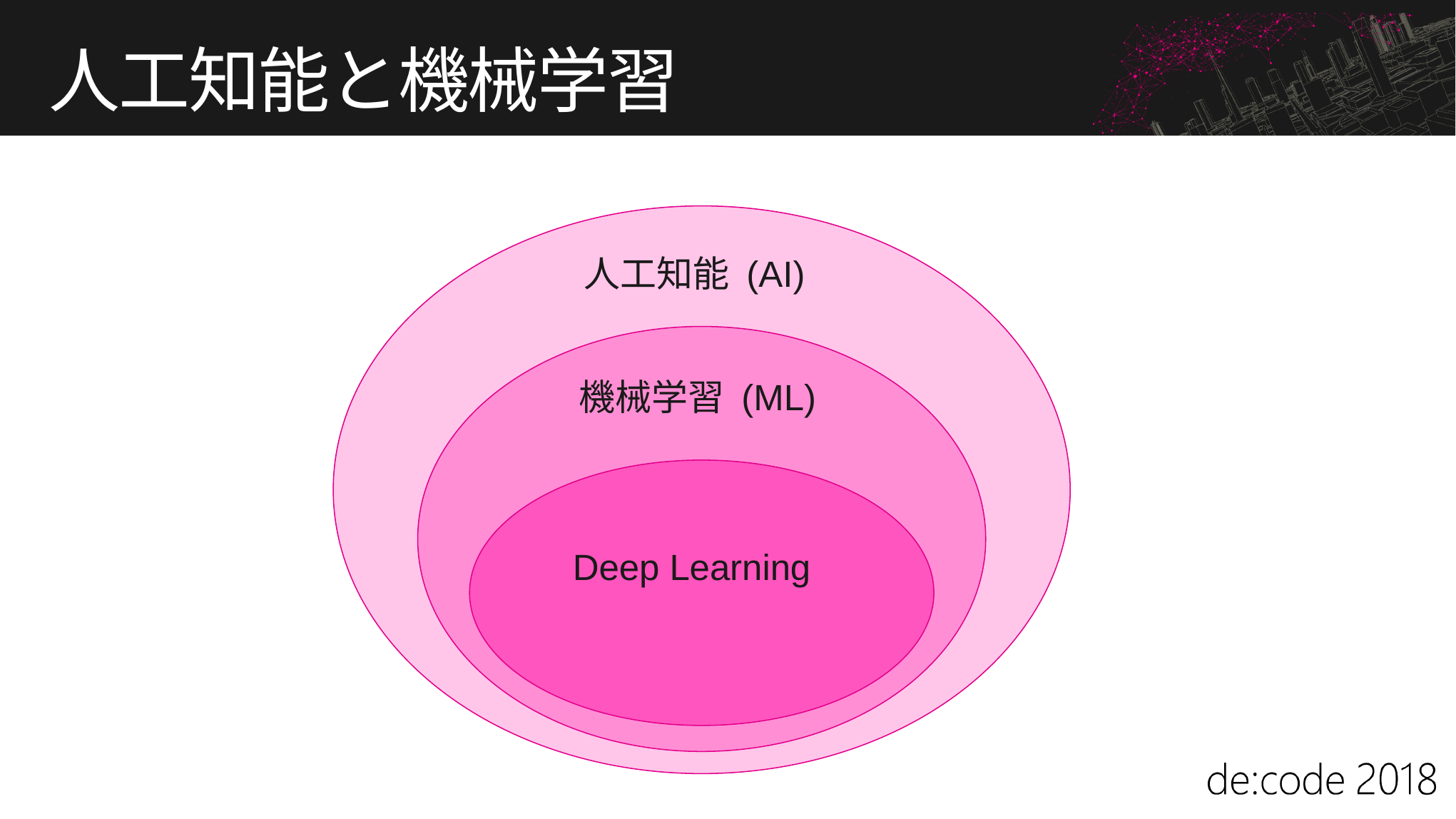

# 人工知能と機械学習

人工知能 (AI)

機械学習 (ML)

Deep Learning